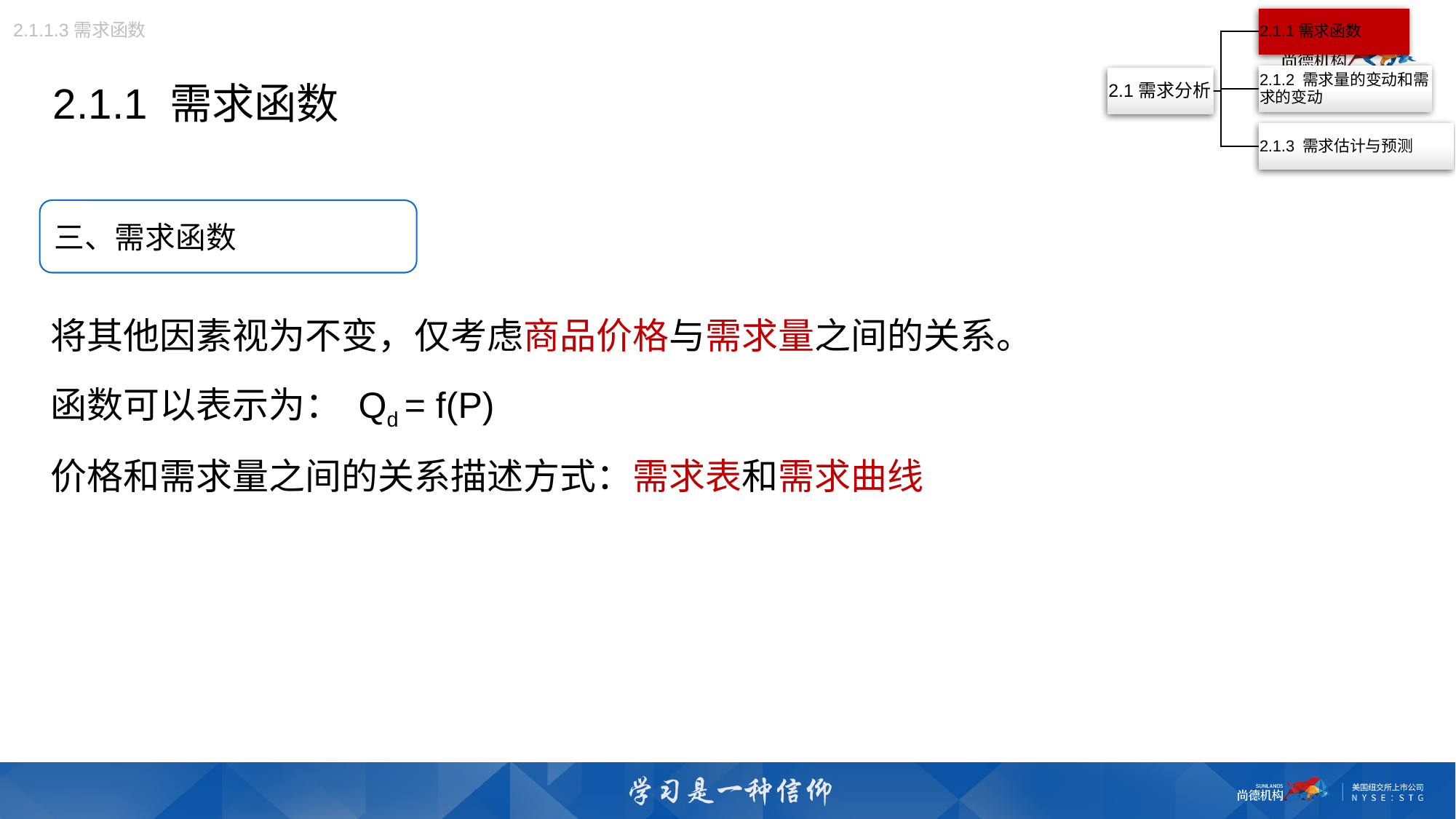

2.1需求分析
2.1.1需求函数
2.1.2 需求量的变动和需求的变动
2.1.3 需求估计与预测
2.1.1.3需求函数
2.1.1 需求函数
三、需求函数
将其他因素视为不变，仅考虑商品价格与需求量之间的关系。
函数可以表示为： Qd = f(P)
价格和需求量之间的关系描述方式：需求表和需求曲线